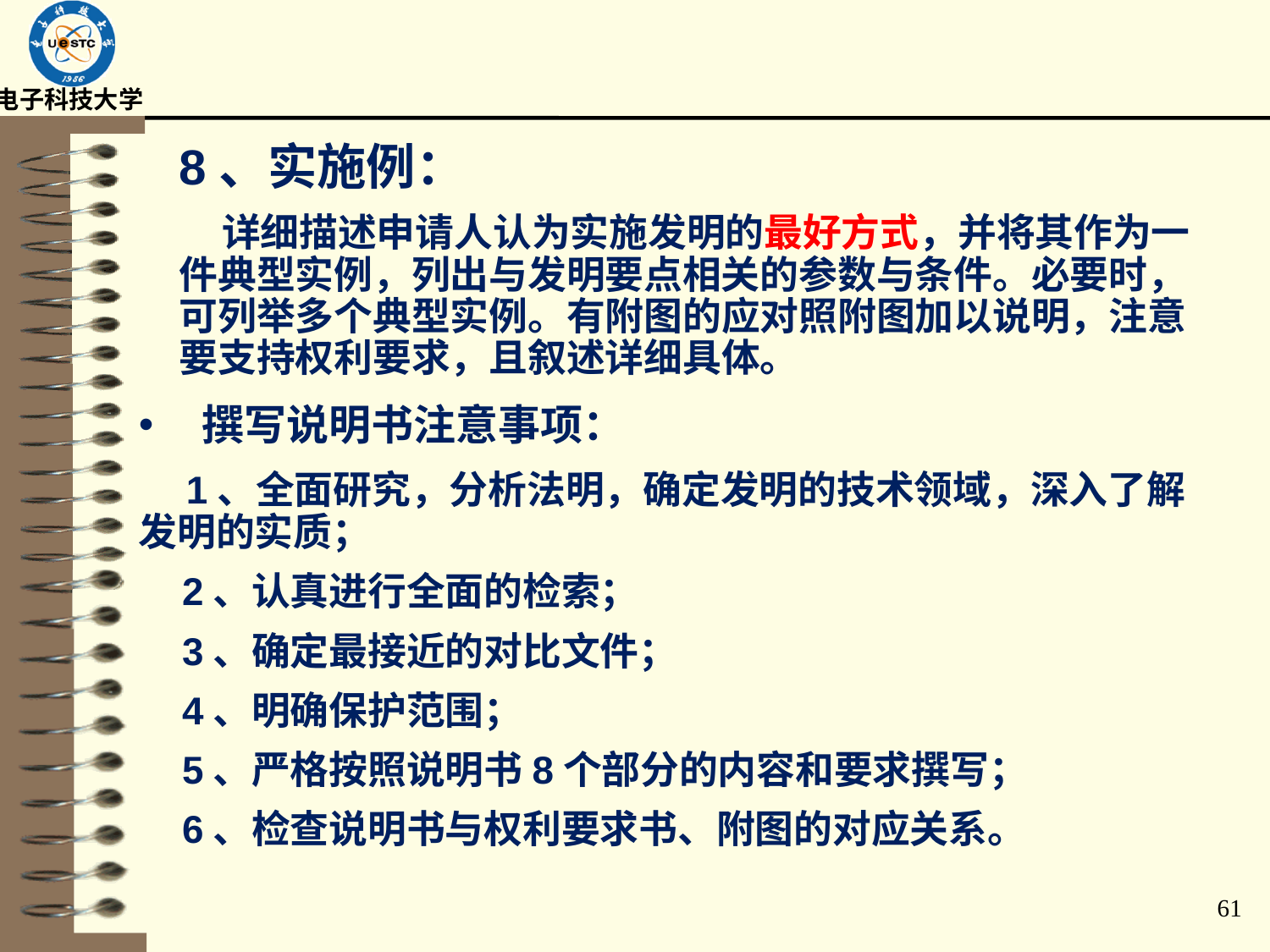

#
8、实施例：
    详细描述申请人认为实施发明的最好方式，并将其作为一件典型实例，列出与发明要点相关的参数与条件。必要时，可列举多个典型实例。有附图的应对照附图加以说明，注意要支持权利要求，且叙述详细具体。
撰写说明书注意事项：
    1、全面研究，分析法明，确定发明的技术领域，深入了解发明的实质；
    2、认真进行全面的检索；
    3、确定最接近的对比文件；
    4、明确保护范围；
    5、严格按照说明书8个部分的内容和要求撰写；
    6、检查说明书与权利要求书、附图的对应关系。
61